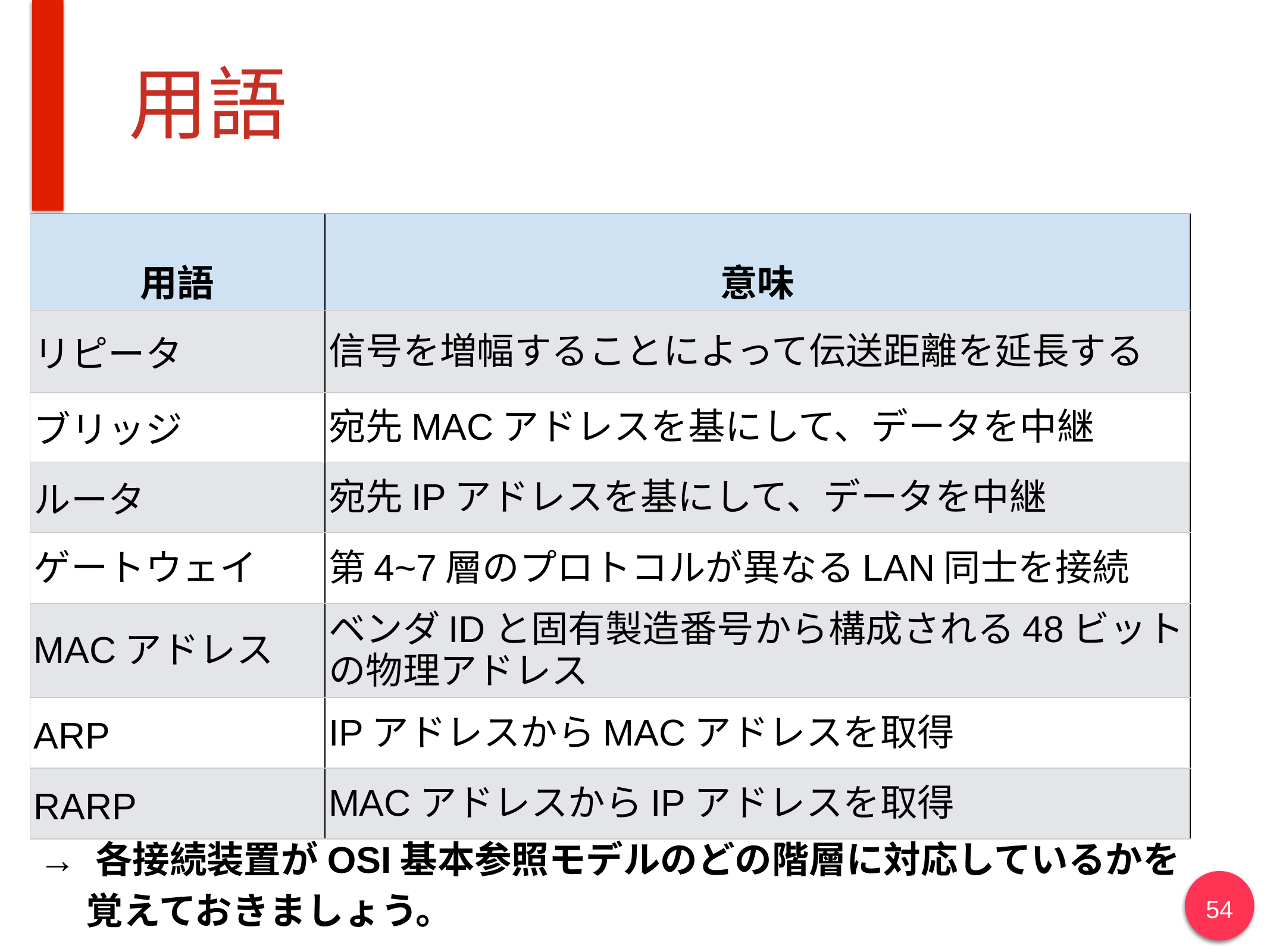

# 用語
| 用語 | 意味 |
| --- | --- |
| リピータ | 信号を増幅することによって伝送距離を延長する |
| ブリッジ | 宛先MACアドレスを基にして、データを中継 |
| ルータ | 宛先IPアドレスを基にして、データを中継 |
| ゲートウェイ | 第4~7層のプロトコルが異なるLAN同士を接続 |
| MACアドレス | ベンダIDと固有製造番号から構成される48ビットの物理アドレス |
| ARP | IPアドレスからMACアドレスを取得 |
| RARP | MACアドレスからIPアドレスを取得 |
→ 各接続装置がOSI基本参照モデルのどの階層に対応しているかを
　 覚えておきましょう。
54